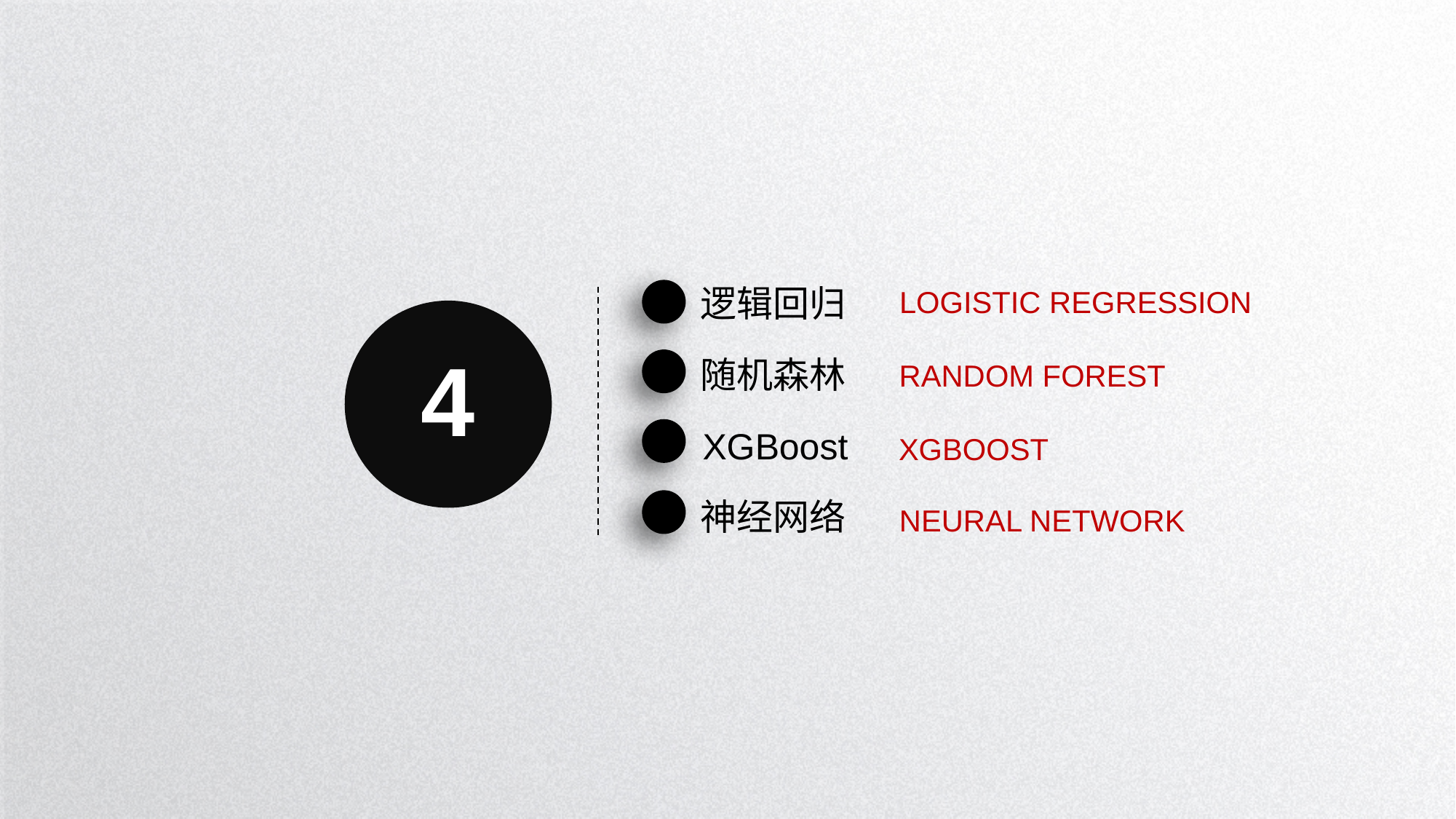

逻辑回归
LOGISTIC REGRESSION

4
随机森林

RANDOM FOREST
XGBoost

XGBOOST
神经网络

NEURAL NETWORK
延时符